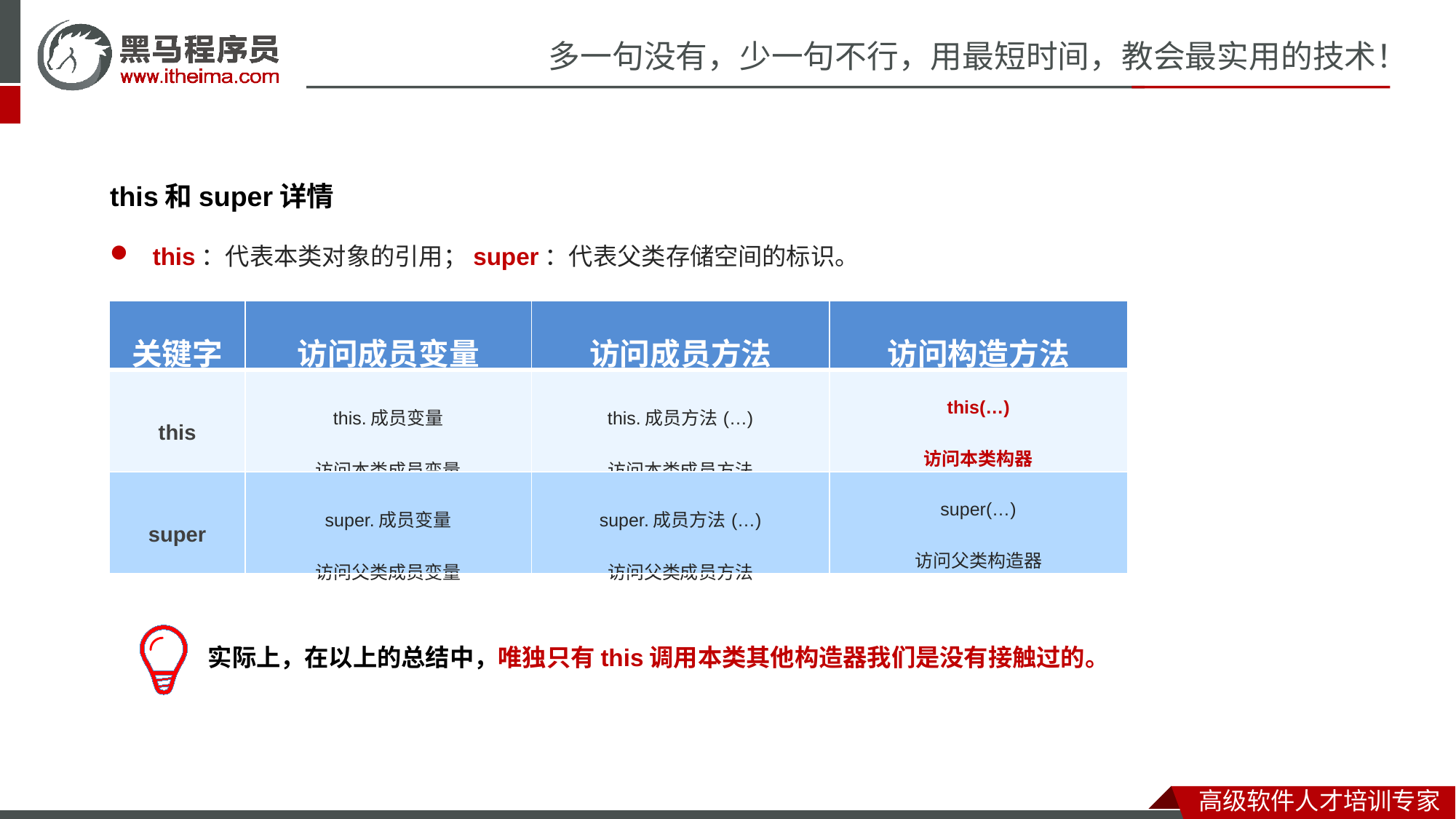

this和super详情
this：代表本类对象的引用；super：代表父类存储空间的标识。
| 关键字 | 访问成员变量 | 访问成员方法 | 访问构造方法 |
| --- | --- | --- | --- |
| this | this.成员变量 访问本类成员变量 | this.成员方法(…) 访问本类成员方法 | this(…) 访问本类构器 |
| super | super.成员变量 访问父类成员变量 | super.成员方法(…) 访问父类成员方法 | super(…) 访问父类构造器 |
实际上，在以上的总结中，唯独只有this调用本类其他构造器我们是没有接触过的。